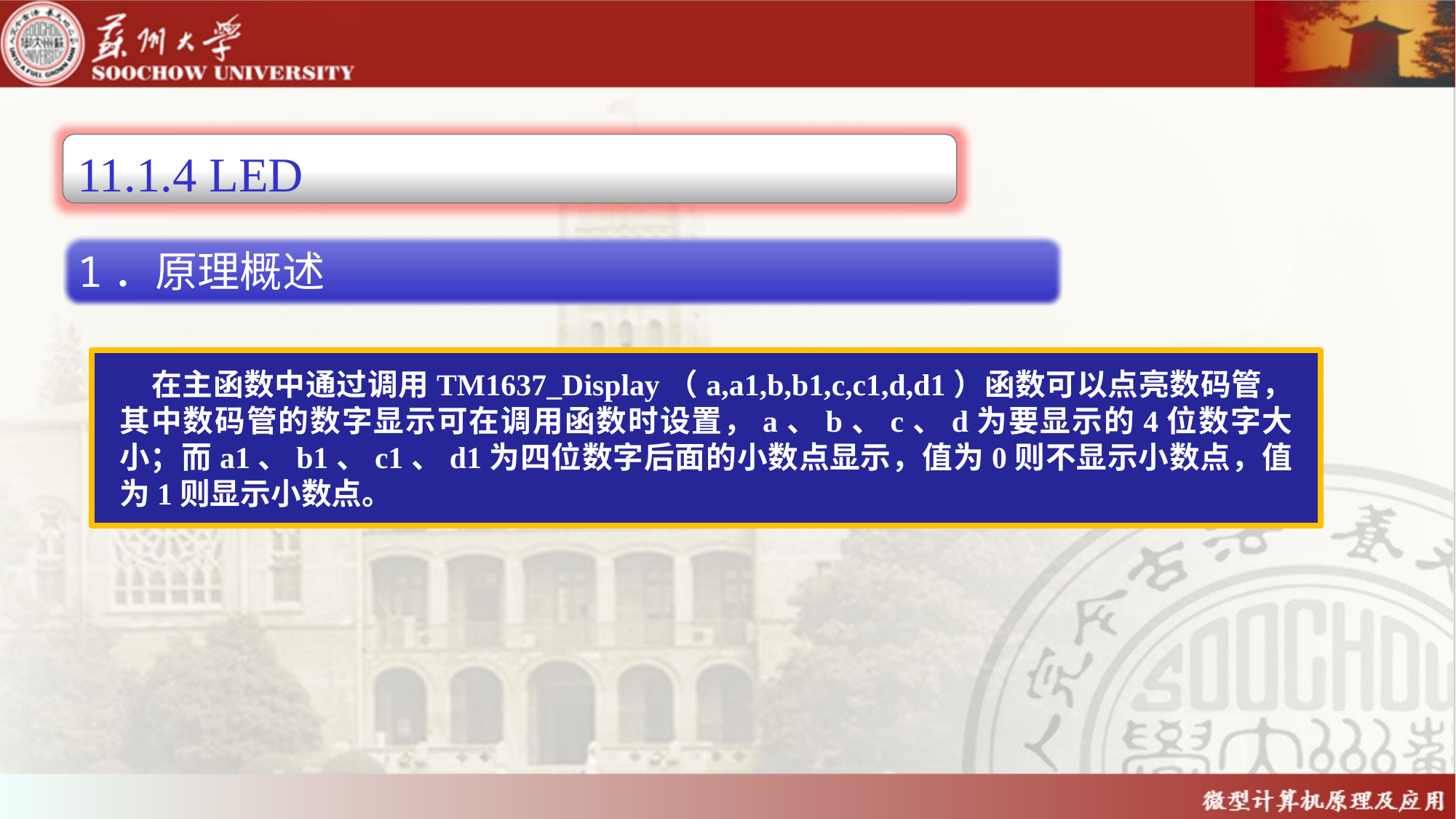

11.1.4 LED
1．原理概述
在主函数中通过调用TM1637_Display（a,a1,b,b1,c,c1,d,d1）函数可以点亮数码管，其中数码管的数字显示可在调用函数时设置，a、b、c、d为要显示的4位数字大小；而a1、b1、c1、d1为四位数字后面的小数点显示，值为0则不显示小数点，值为1则显示小数点。